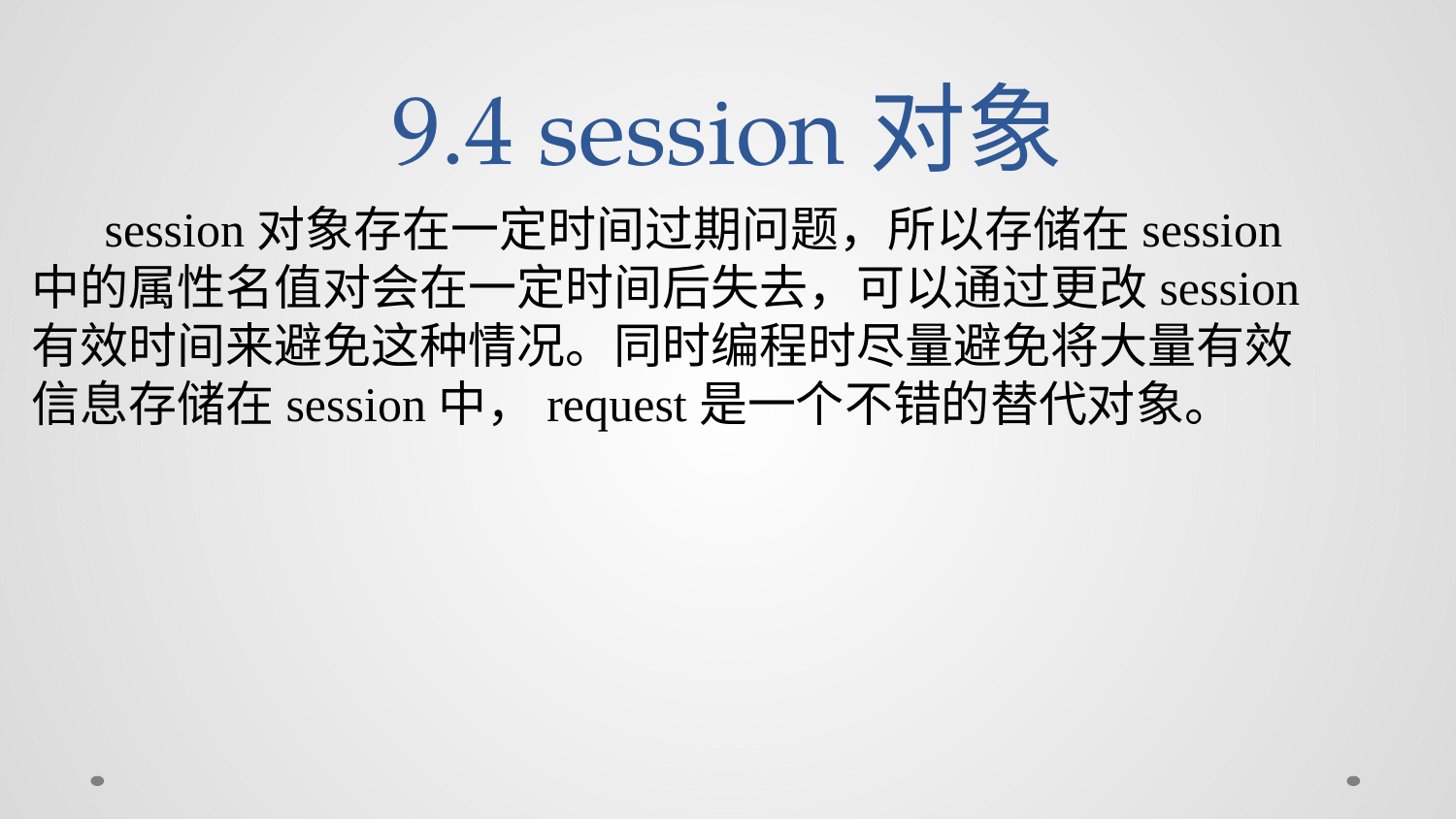

# 9.4 session对象
session对象存在一定时间过期问题，所以存储在session中的属性名值对会在一定时间后失去，可以通过更改session有效时间来避免这种情况。同时编程时尽量避免将大量有效信息存储在session中，request是一个不错的替代对象。